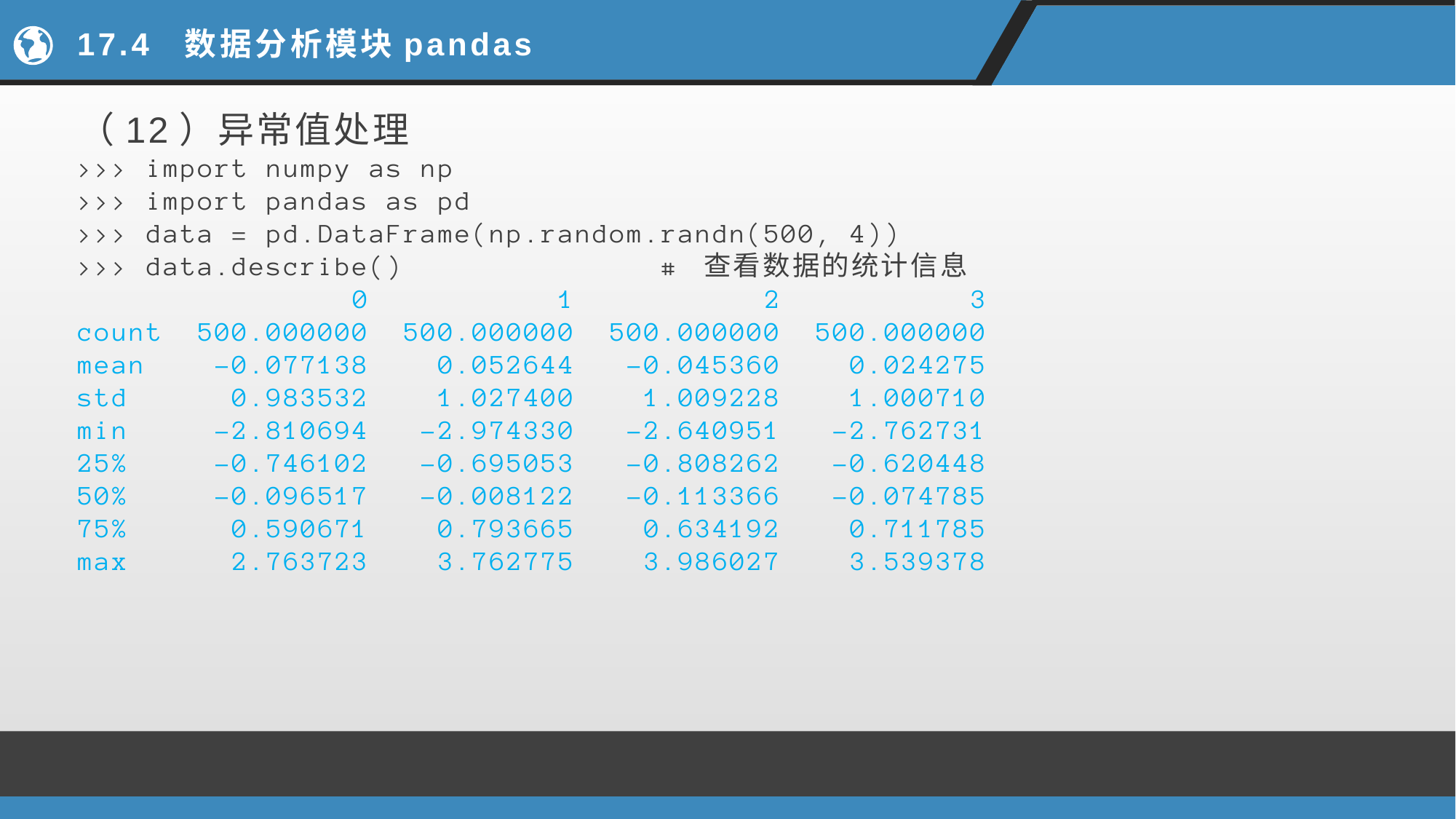

# 17.4  数据分析模块pandas

（12）异常值处理
>>> import numpy as np
>>> import pandas as pd
>>> data = pd.DataFrame(np.random.randn(500, 4))
>>> data.describe()               # 查看数据的统计信息
                0           1           2           3
count  500.000000  500.000000  500.000000  500.000000
mean    -0.077138    0.052644   -0.045360    0.024275
std      0.983532    1.027400    1.009228    1.000710
min     -2.810694   -2.974330   -2.640951   -2.762731
25%     -0.746102   -0.695053   -0.808262   -0.620448
50%     -0.096517   -0.008122   -0.113366   -0.074785
75%      0.590671    0.793665    0.634192    0.711785
max      2.763723    3.762775    3.986027    3.539378